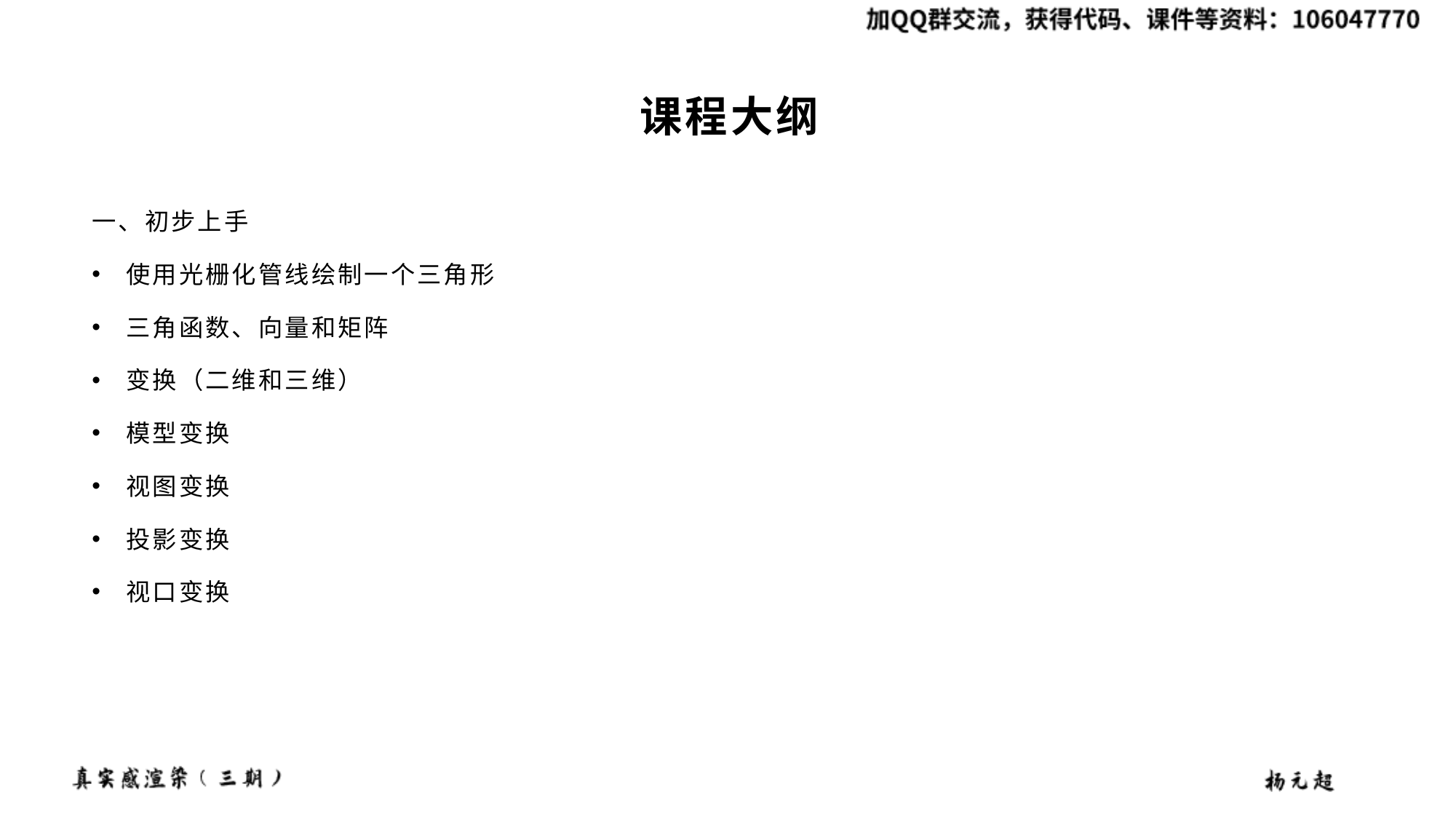

# 课程大纲
一、初步上手
使用光栅化管线绘制一个三角形
三角函数、向量和矩阵
变换（二维和三维）
模型变换
视图变换
投影变换
视口变换